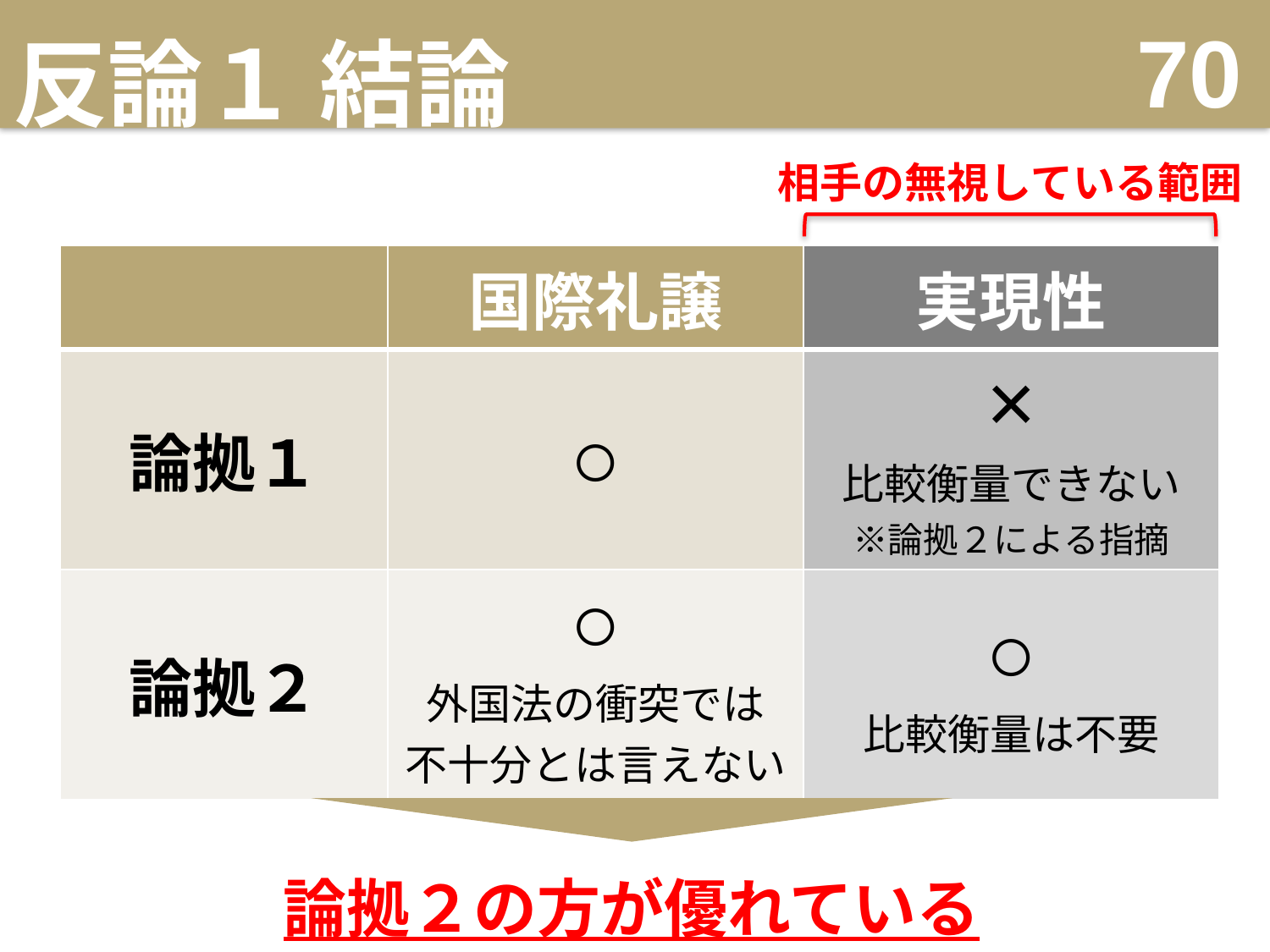

# 反論１ 結論

70
相手の無視している範囲
|  | 国際礼譲 | 実現性 |
| --- | --- | --- |
| 論拠１ | ○ | × 比較衡量できない ※論拠２による指摘 |
| 論拠２ | ○ 外国法の衝突では 不十分とは言えない | ○ 比較衡量は不要 |

論拠２の方が優れている